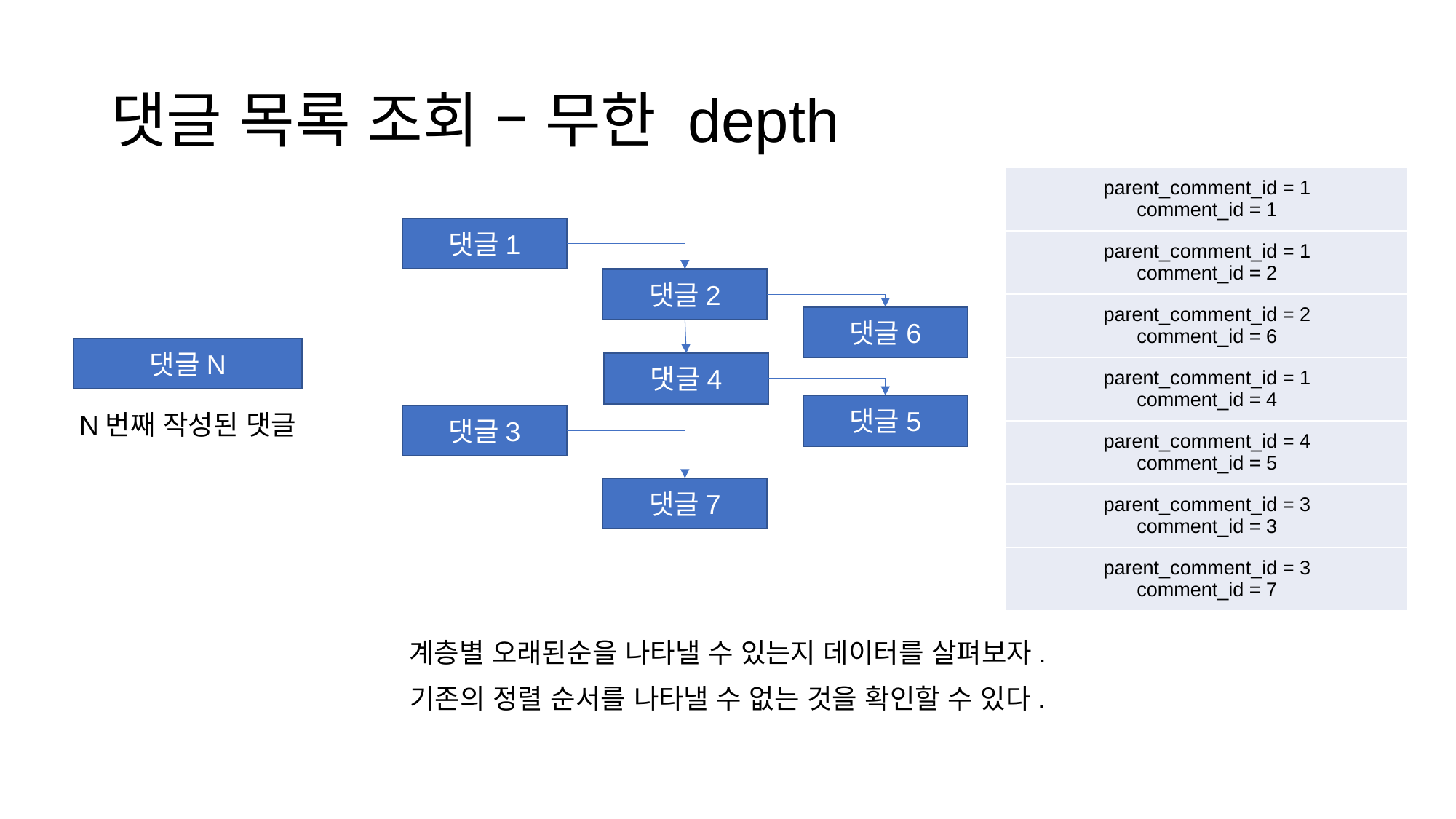

# 댓글 목록 조회 – 무한 depth
| parent\_comment\_id = 1 comment\_id = 1 |
| --- |
| parent\_comment\_id = 1 comment\_id = 2 |
| parent\_comment\_id = 2 comment\_id = 6 |
| parent\_comment\_id = 1 comment\_id = 4 |
| parent\_comment\_id = 4 comment\_id = 5 |
| parent\_comment\_id = 3 comment\_id = 3 |
| parent\_comment\_id = 3 comment\_id = 7 |
댓글1
댓글2
댓글6
댓글N
댓글4
댓글5
N번째 작성된 댓글
댓글3
댓글7
계층별 오래된순을 나타낼 수 있는지 데이터를 살펴보자.
기존의 정렬 순서를 나타낼 수 없는 것을 확인할 수 있다.